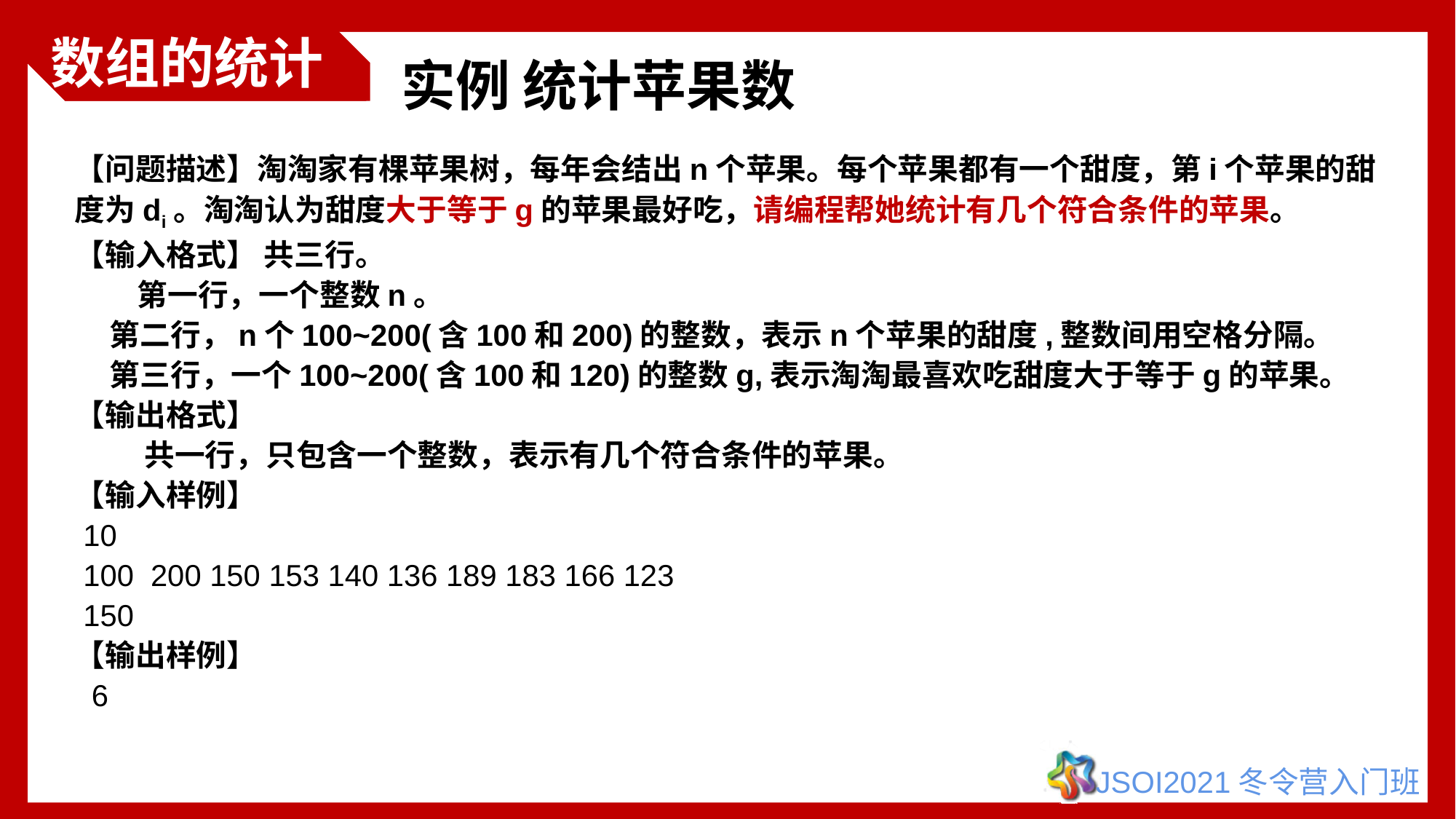

数组的统计

# 数组的统计
实例 统计苹果数
【问题描述】淘淘家有棵苹果树，每年会结出n个苹果。每个苹果都有一个甜度，第i个苹果的甜度为di。淘淘认为甜度大于等于g的苹果最好吃，请编程帮她统计有几个符合条件的苹果。
【输入格式】 共三行。
        第一行，一个整数n。
    第二行，n个100~200(含100和200)的整数，表示n个苹果的甜度,整数间用空格分隔。
    第三行，一个100~200(含100和120)的整数g,表示淘淘最喜欢吃甜度大于等于g的苹果。
【输出格式】
         共一行，只包含一个整数，表示有几个符合条件的苹果。
【输入样例】
 10
 100  200 150 153 140 136 189 183 166 123
 150
【输出样例】
  6